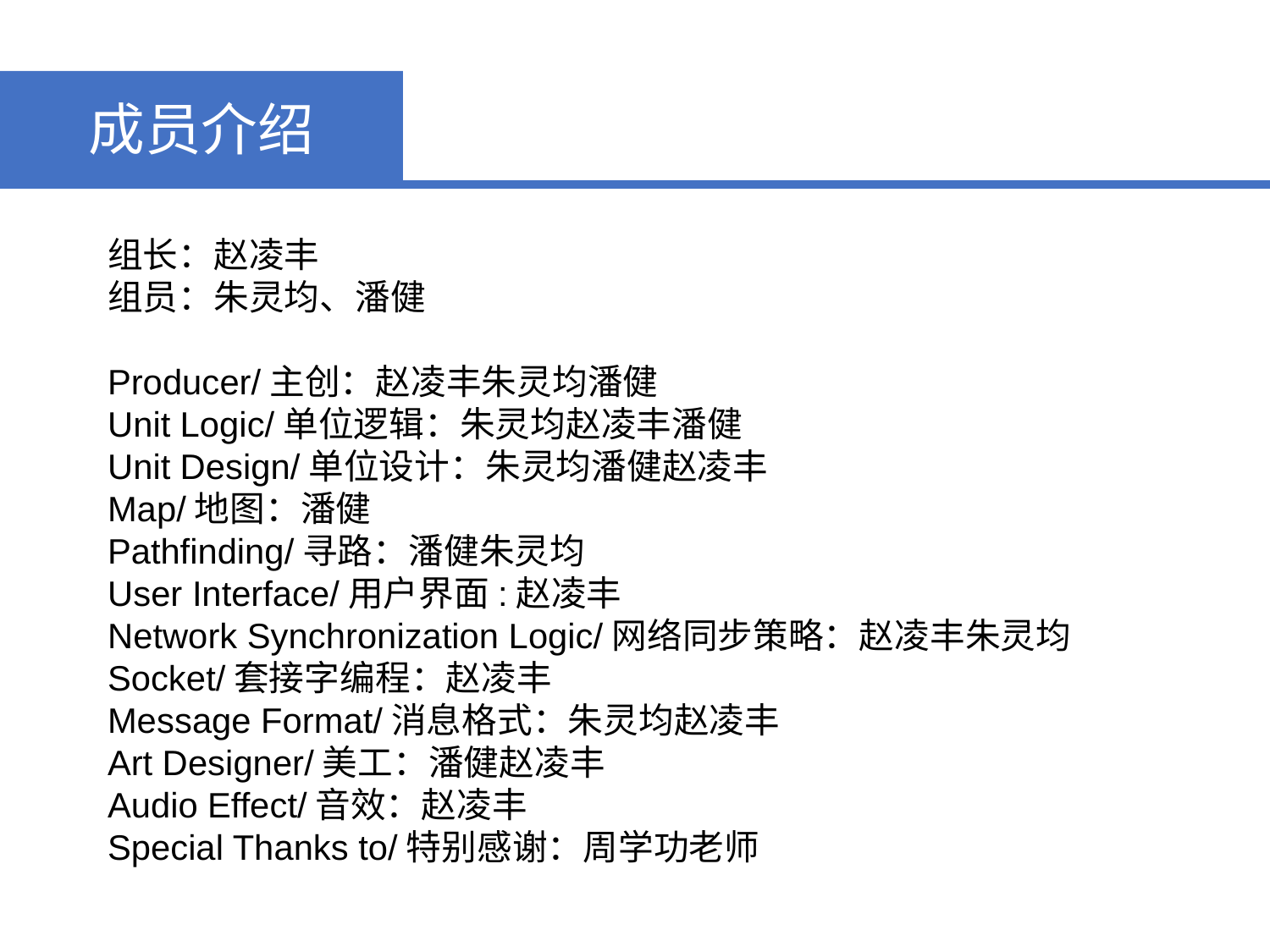

成员介绍
组长：赵凌丰
组员：朱灵均、潘健

Producer/主创：赵凌丰朱灵均潘健
Unit Logic/单位逻辑：朱灵均赵凌丰潘健
Unit Design/单位设计：朱灵均潘健赵凌丰
Map/地图：潘健
Pathfinding/寻路：潘健朱灵均
User Interface/用户界面:赵凌丰
Network Synchronization Logic/网络同步策略：赵凌丰朱灵均
Socket/套接字编程：赵凌丰
Message Format/消息格式：朱灵均赵凌丰
Art Designer/美工：潘健赵凌丰
Audio Effect/音效：赵凌丰
Special Thanks to/特别感谢：周学功老师